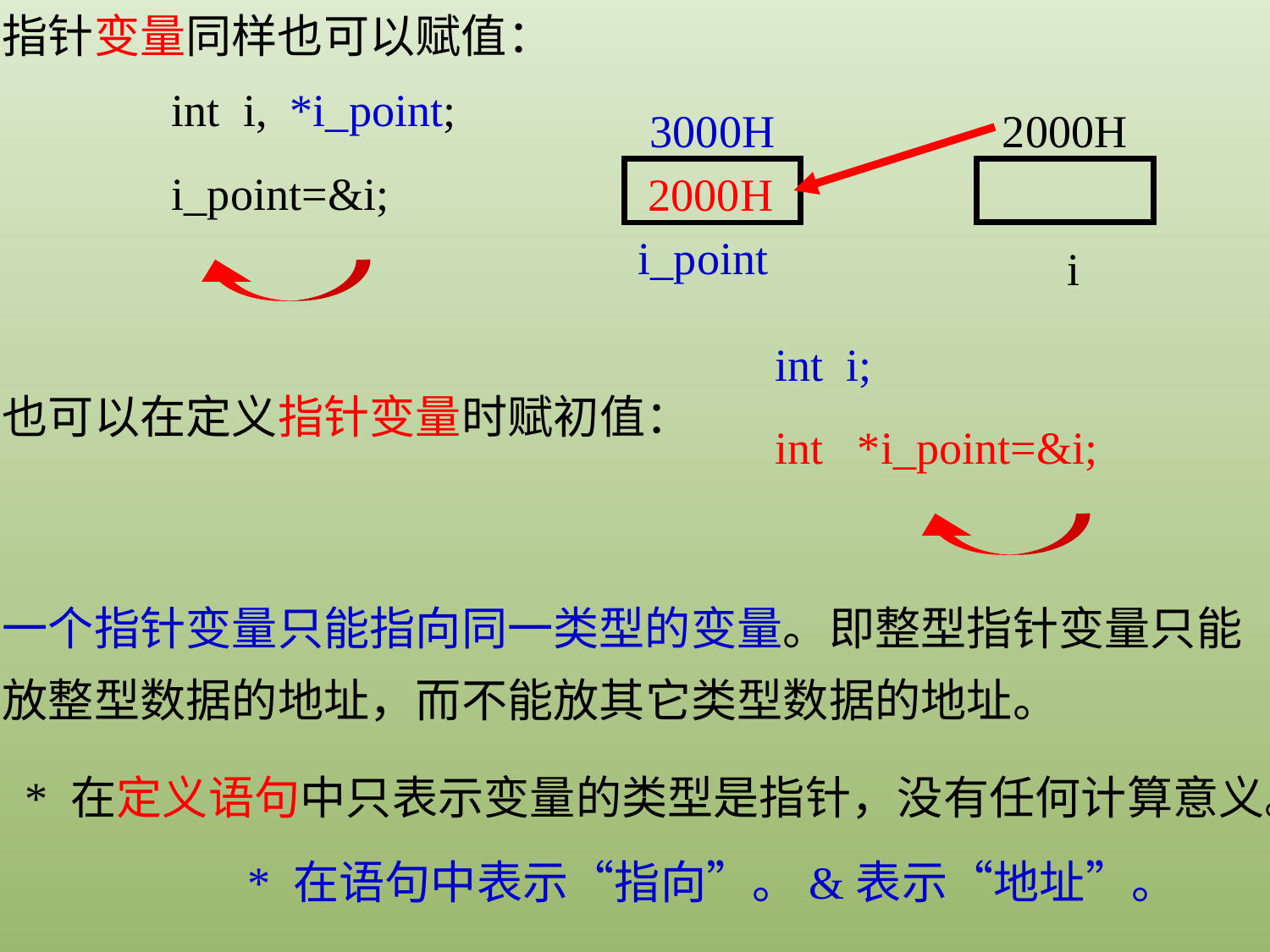

指针变量同样也可以赋值：
int  i,  *i_point;
i_point=&i;
2000H

 i
3000H

 i_point

2000H

int  i;
int   *i_point=&i;
也可以在定义指针变量时赋初值：

一个指针变量只能指向同一类型的变量。即整型指针变量只能放整型数据的地址，而不能放其它类型数据的地址。
  * 在定义语句中只表示变量的类型是指针，没有任何计算意义。
  * 在语句中表示“指向”。&表示“地址”。
417